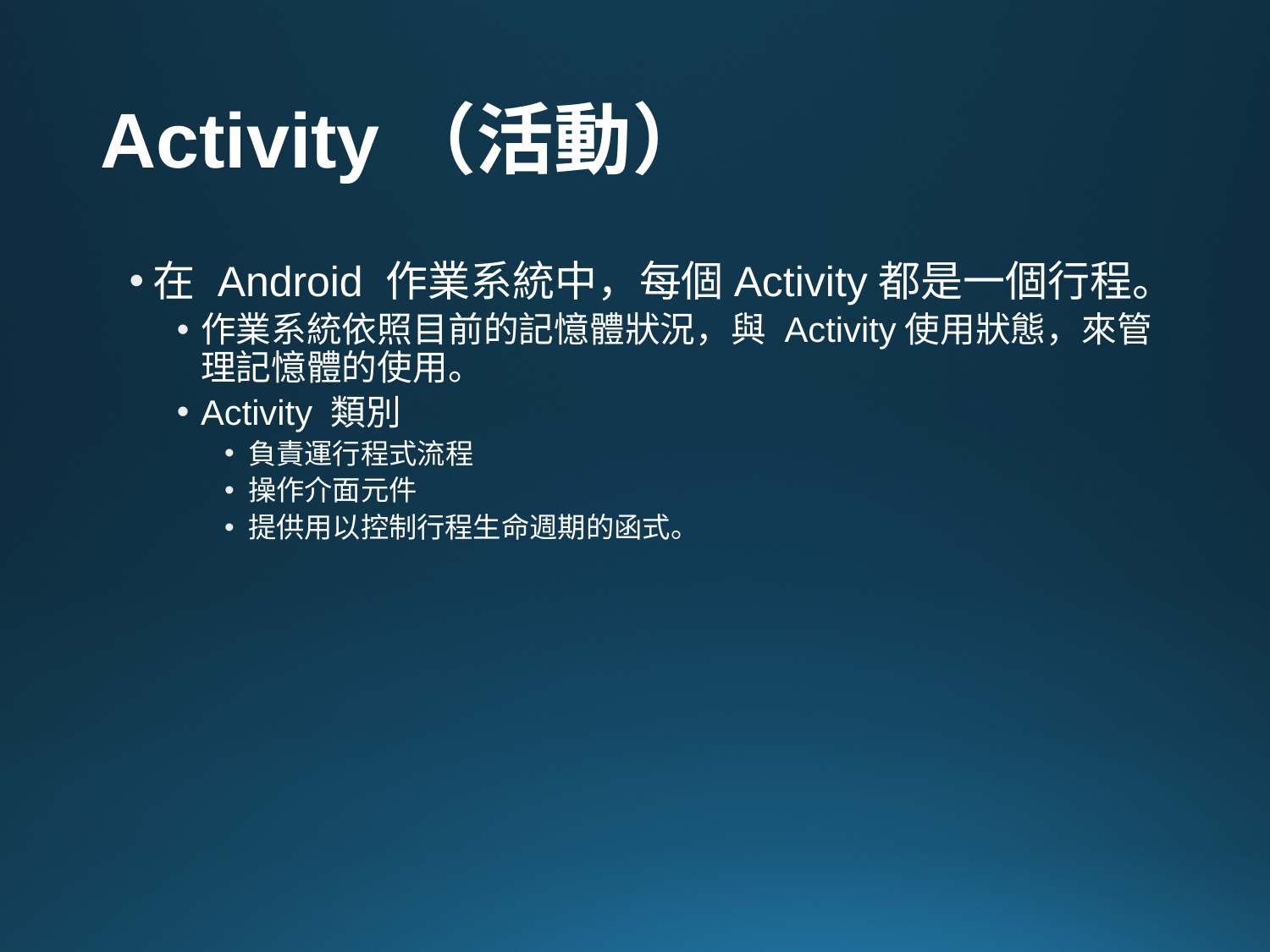

# Activity（活動）
在 Android 作業系統中，每個Activity都是一個行程。
作業系統依照目前的記憶體狀況，與 Activity使用狀態，來管理記憶體的使用。
Activity 類別
負責運行程式流程
操作介面元件
提供用以控制行程生命週期的函式。